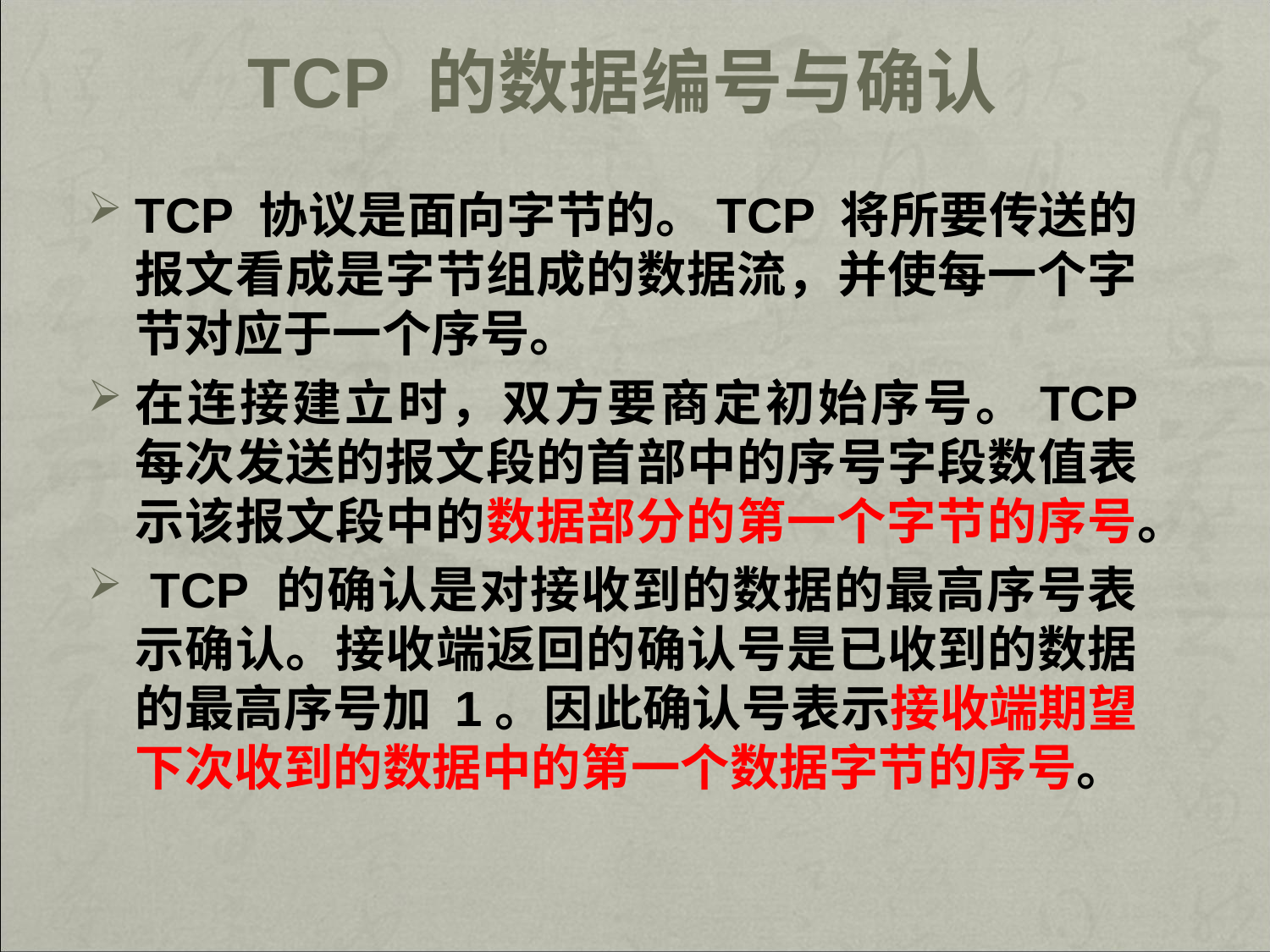

# TCP 的数据编号与确认
TCP 协议是面向字节的。TCP 将所要传送的报文看成是字节组成的数据流，并使每一个字节对应于一个序号。
在连接建立时，双方要商定初始序号。TCP 每次发送的报文段的首部中的序号字段数值表示该报文段中的数据部分的第一个字节的序号。
 TCP 的确认是对接收到的数据的最高序号表示确认。接收端返回的确认号是已收到的数据的最高序号加 1。因此确认号表示接收端期望下次收到的数据中的第一个数据字节的序号。